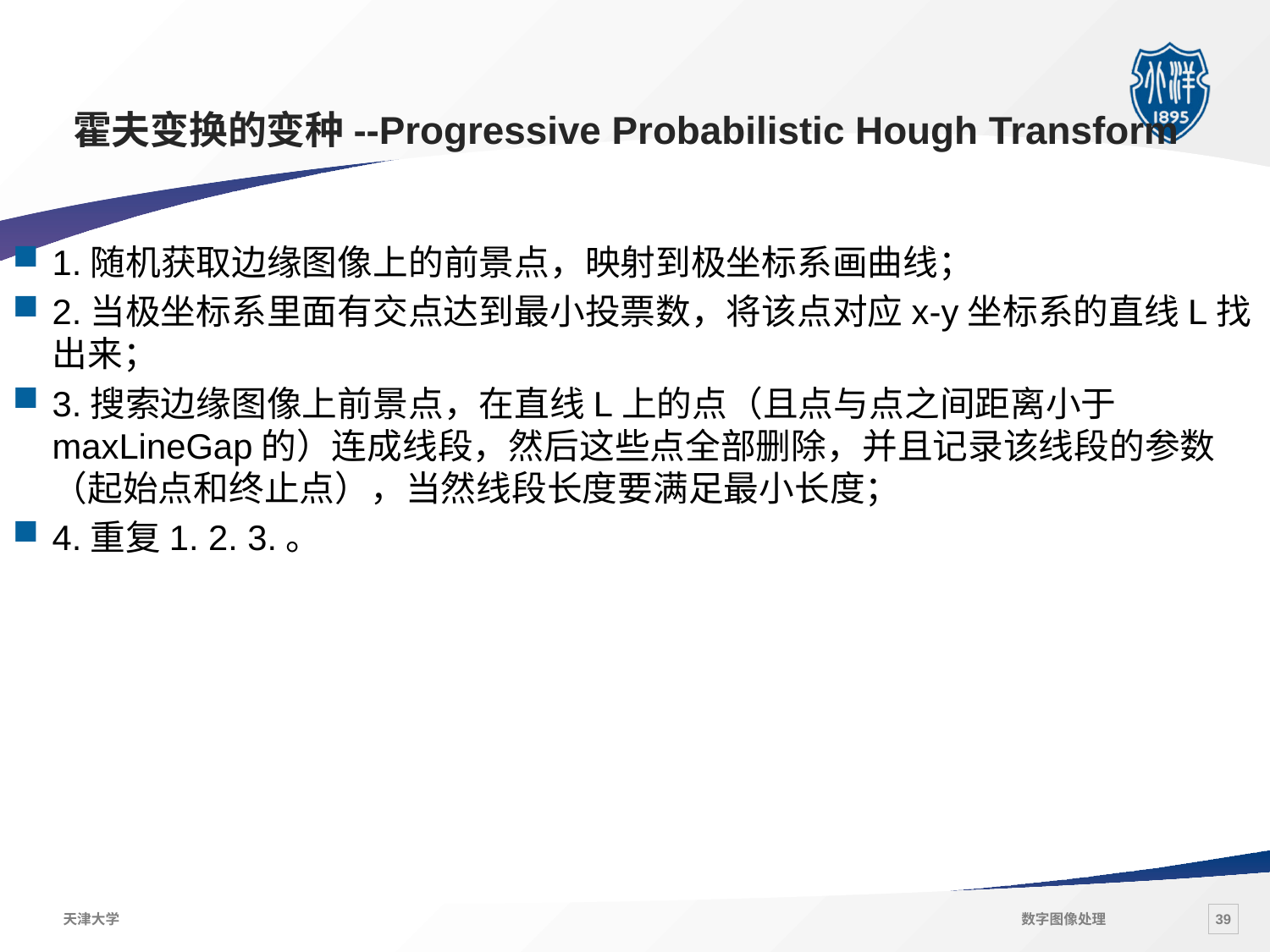

# 霍夫变换的变种--Progressive Probabilistic Hough Transform
1.随机获取边缘图像上的前景点，映射到极坐标系画曲线；
2.当极坐标系里面有交点达到最小投票数，将该点对应x-y坐标系的直线L找出来；
3.搜索边缘图像上前景点，在直线L上的点（且点与点之间距离小于maxLineGap的）连成线段，然后这些点全部删除，并且记录该线段的参数（起始点和终止点），当然线段长度要满足最小长度；
4.重复1. 2. 3.。